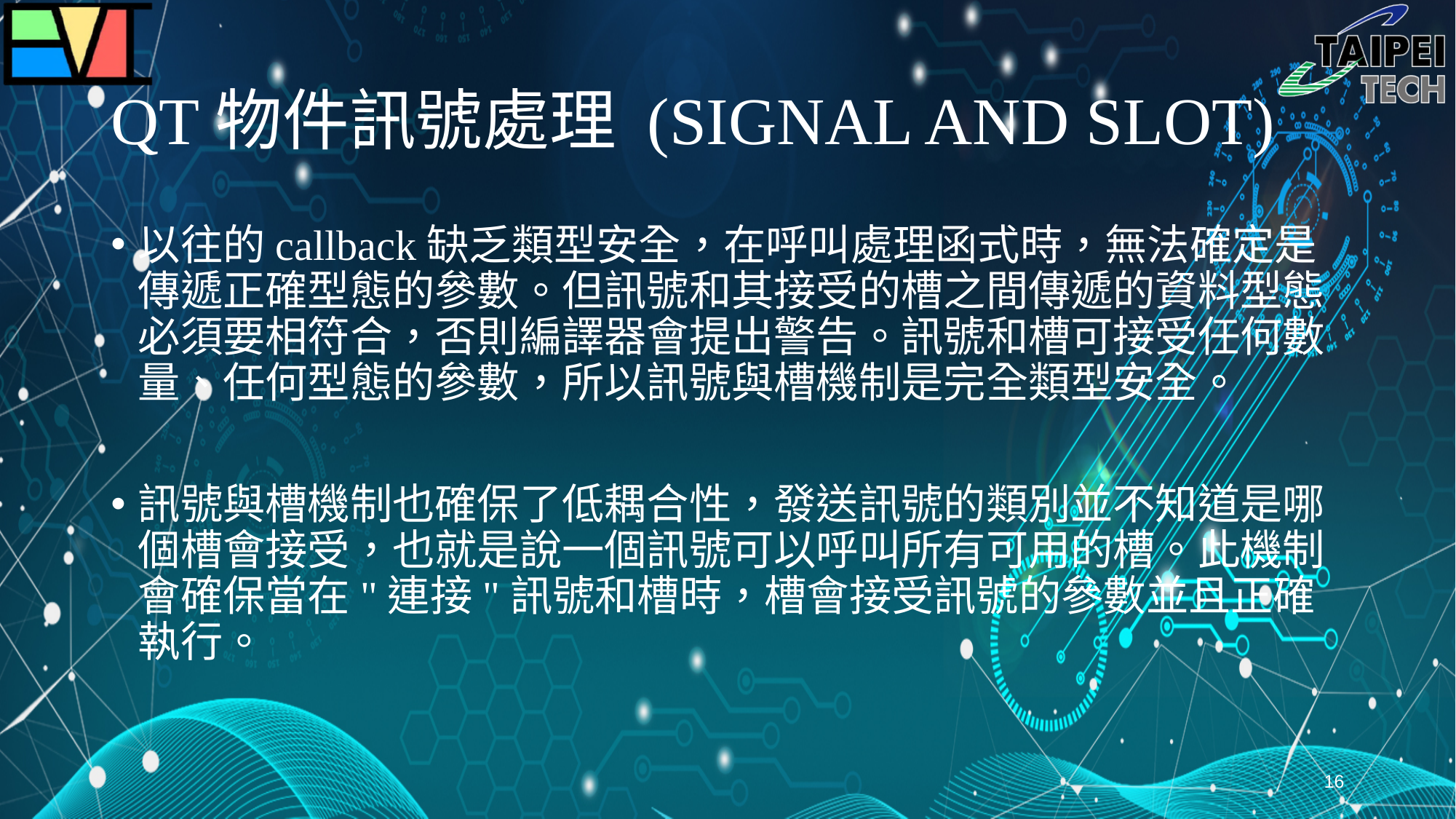

# QT物件訊號處理 (SIGNAL AND SLOT)
以往的callback缺乏類型安全，在呼叫處理函式時，無法確定是傳遞正確型態的參數。但訊號和其接受的槽之間傳遞的資料型態必須要相符合，否則編譯器會提出警告。訊號和槽可接受任何數量、任何型態的參數，所以訊號與槽機制是完全類型安全。

訊號與槽機制也確保了低耦合性，發送訊號的類別並不知道是哪個槽會接受，也就是說一個訊號可以呼叫所有可用的槽。此機制會確保當在"連接"訊號和槽時，槽會接受訊號的參數並且正確執行。
16